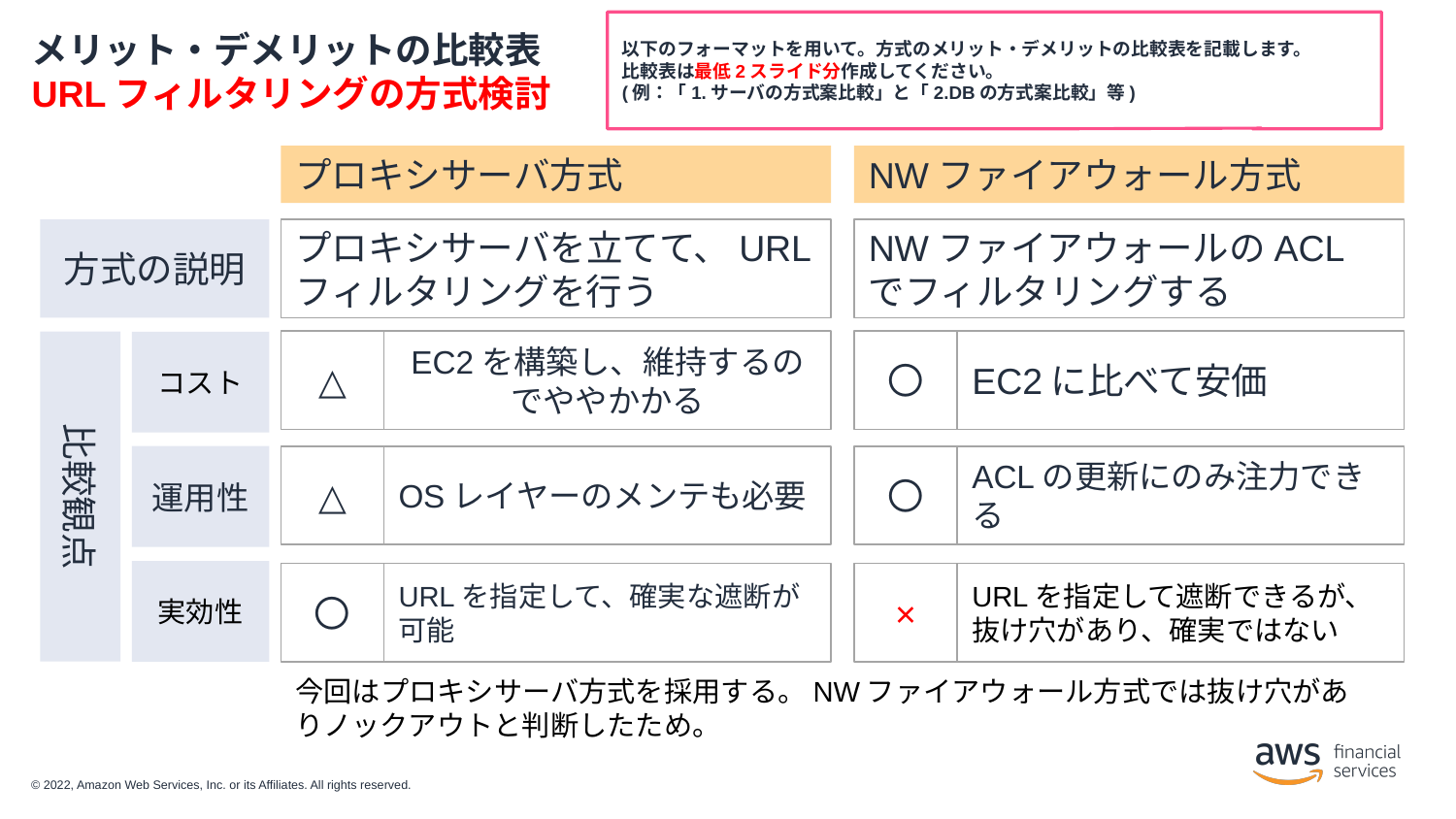

以下のフォーマットを用いて。方式のメリット・デメリットの比較表を記載します。
比較表は最低2スライド分作成してください。
(例：「1.サーバの方式案比較」と「2.DBの方式案比較」等)
# メリット・デメリットの比較表
URLフィルタリングの方式検討
プロキシサーバ方式
NWファイアウォール方式
方式の説明
プロキシサーバを立てて、URLフィルタリングを行う
NWファイアウォールのACLでフィルタリングする
△
EC2を構築し、維持するのでややかかる
〇
EC2に比べて安価
コスト
運用性
△
OSレイヤーのメンテも必要
〇
ACLの更新にのみ注力できる
比較観点
実効性
〇
URLを指定して、確実な遮断が可能
×
URLを指定して遮断できるが、
抜け穴があり、確実ではない
今回はプロキシサーバ方式を採用する。NWファイアウォール方式では抜け穴がありノックアウトと判断したため。